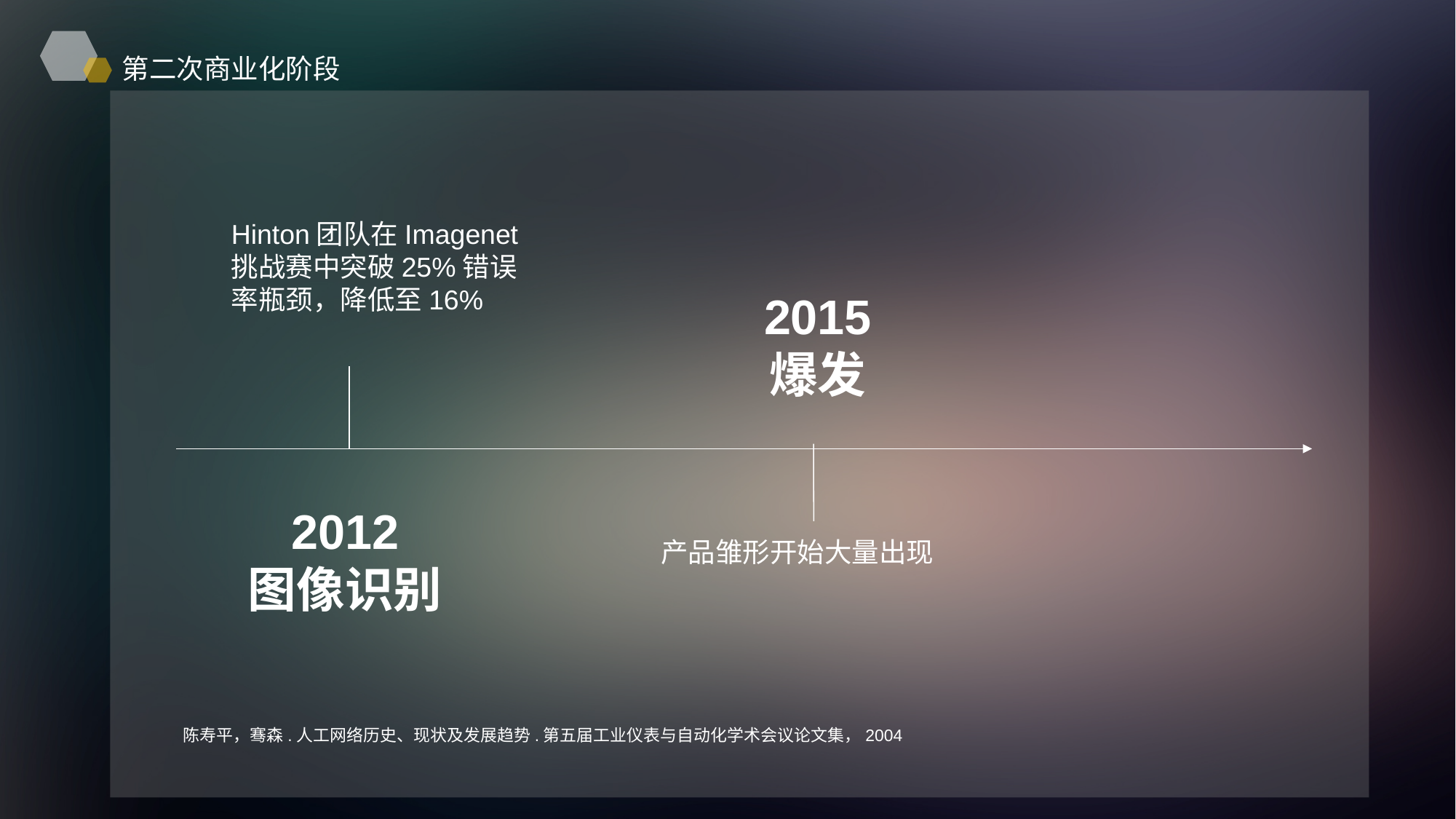

第二次商业化阶段

Hinton团队在Imagenet挑战赛中突破25%错误率瓶颈，降低至16%
2015
爆发
2012
图像识别
产品雏形开始大量出现
陈寿平，骞森.人工网络历史、现状及发展趋势.第五届工业仪表与自动化学术会议论文集，2004